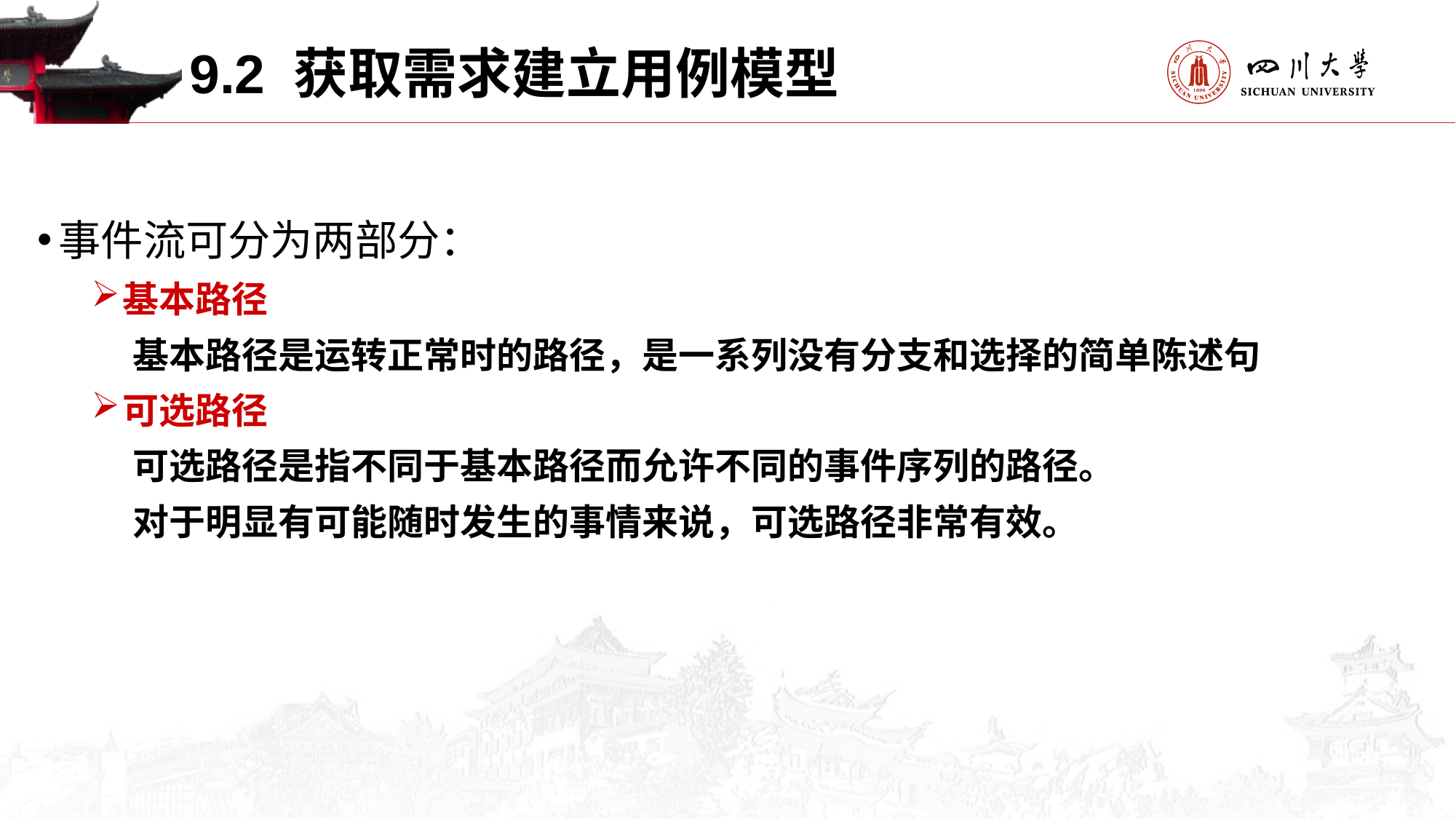

9.2 获取需求建立用例模型

事件流可分为两部分：
基本路径
    基本路径是运转正常时的路径，是一系列没有分支和选择的简单陈述句
可选路径
    可选路径是指不同于基本路径而允许不同的事件序列的路径。
    对于明显有可能随时发生的事情来说，可选路径非常有效。